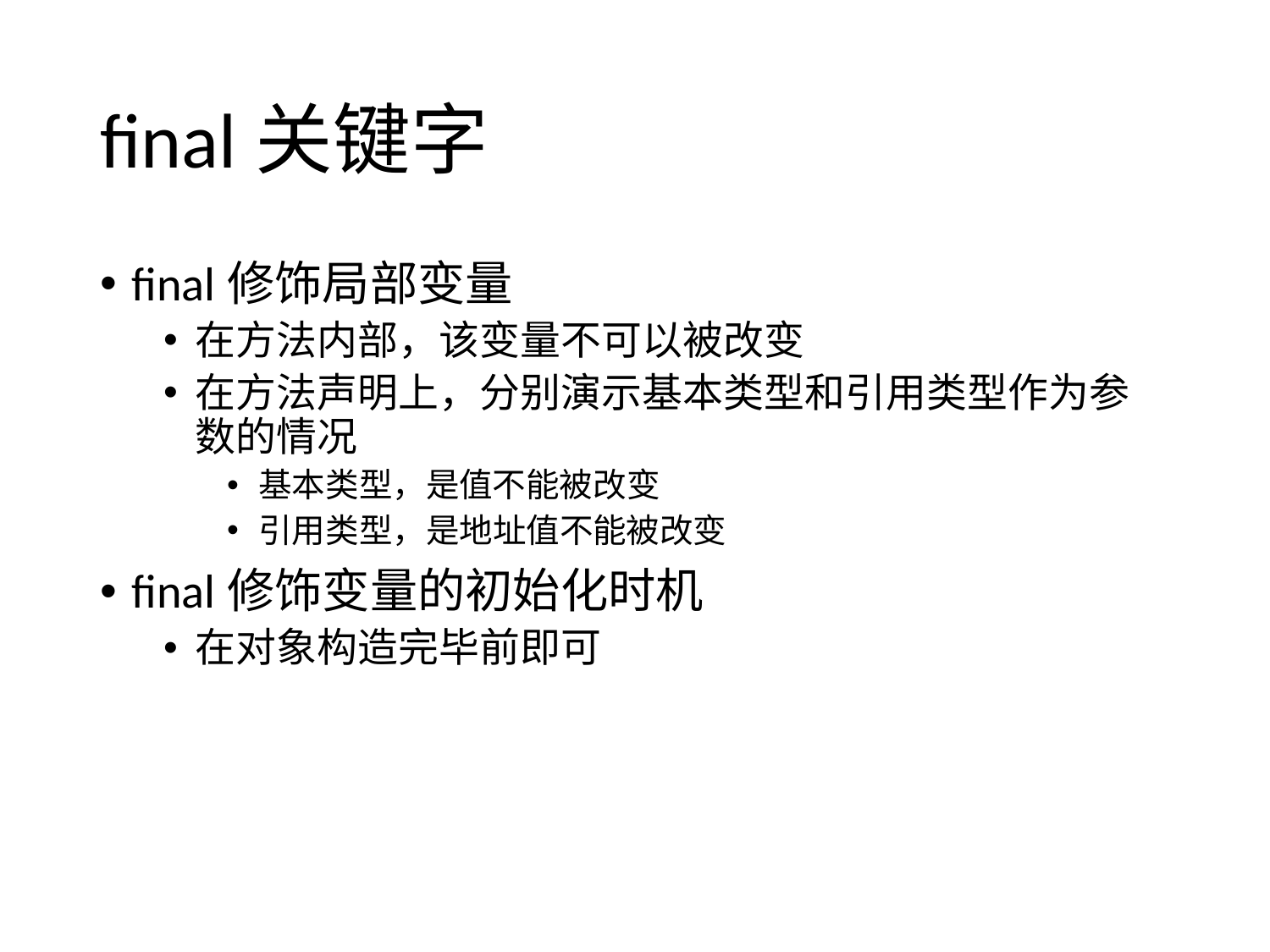

# final关键字
final修饰局部变量
在方法内部，该变量不可以被改变
在方法声明上，分别演示基本类型和引用类型作为参数的情况
基本类型，是值不能被改变
引用类型，是地址值不能被改变
final修饰变量的初始化时机
在对象构造完毕前即可